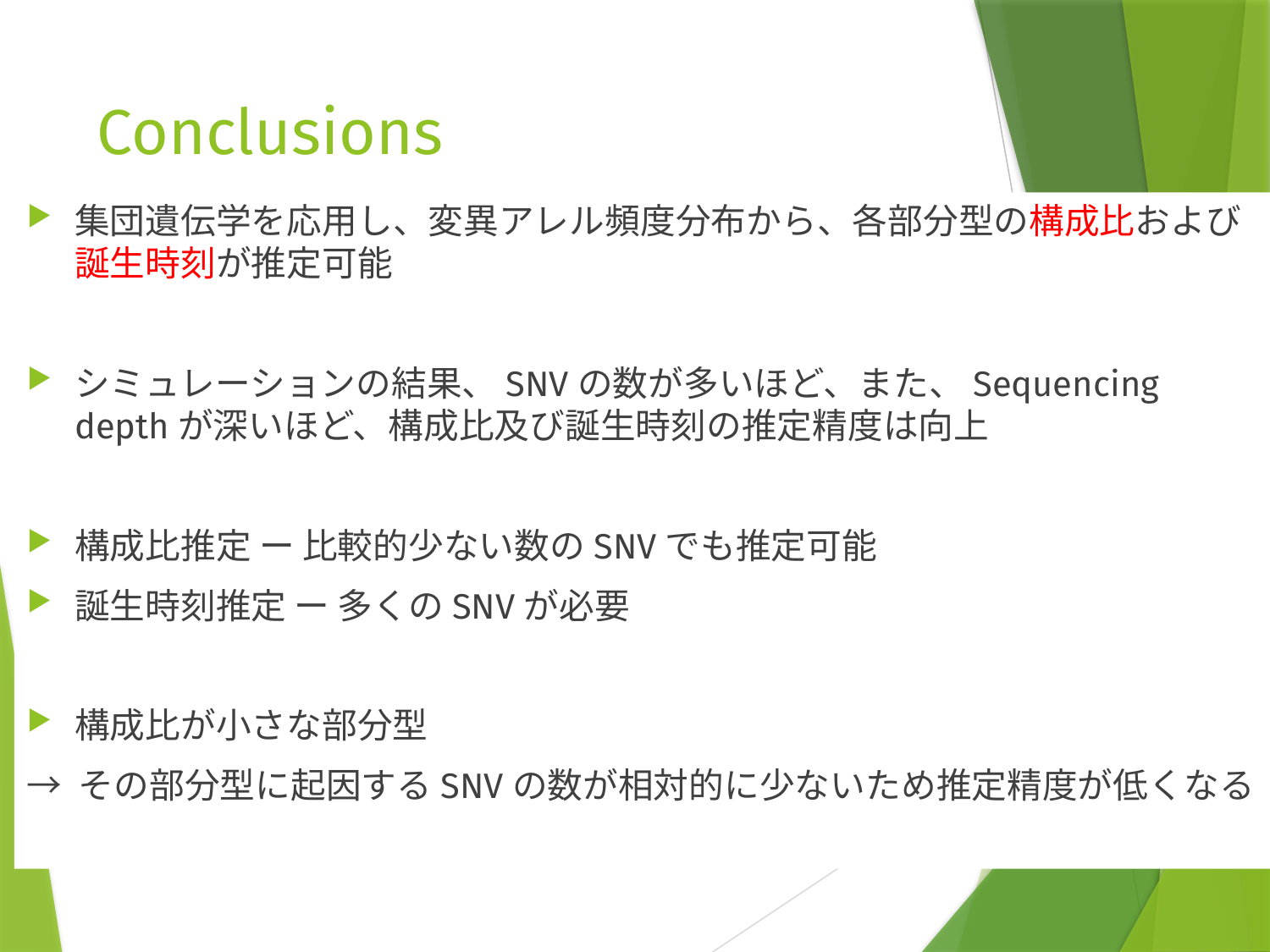

# Conclusions
集団遺伝学を応用し、変異アレル頻度分布から、各部分型の構成比および誕生時刻が推定可能

シミュレーションの結果、SNVの数が多いほど、また、Sequencing depthが深いほど、構成比及び誕生時刻の推定精度は向上

構成比推定 ー 比較的少ない数のSNVでも推定可能
誕生時刻推定 ー 多くのSNVが必要

構成比が小さな部分型
→ その部分型に起因するSNVの数が相対的に少ないため推定精度が低くなる